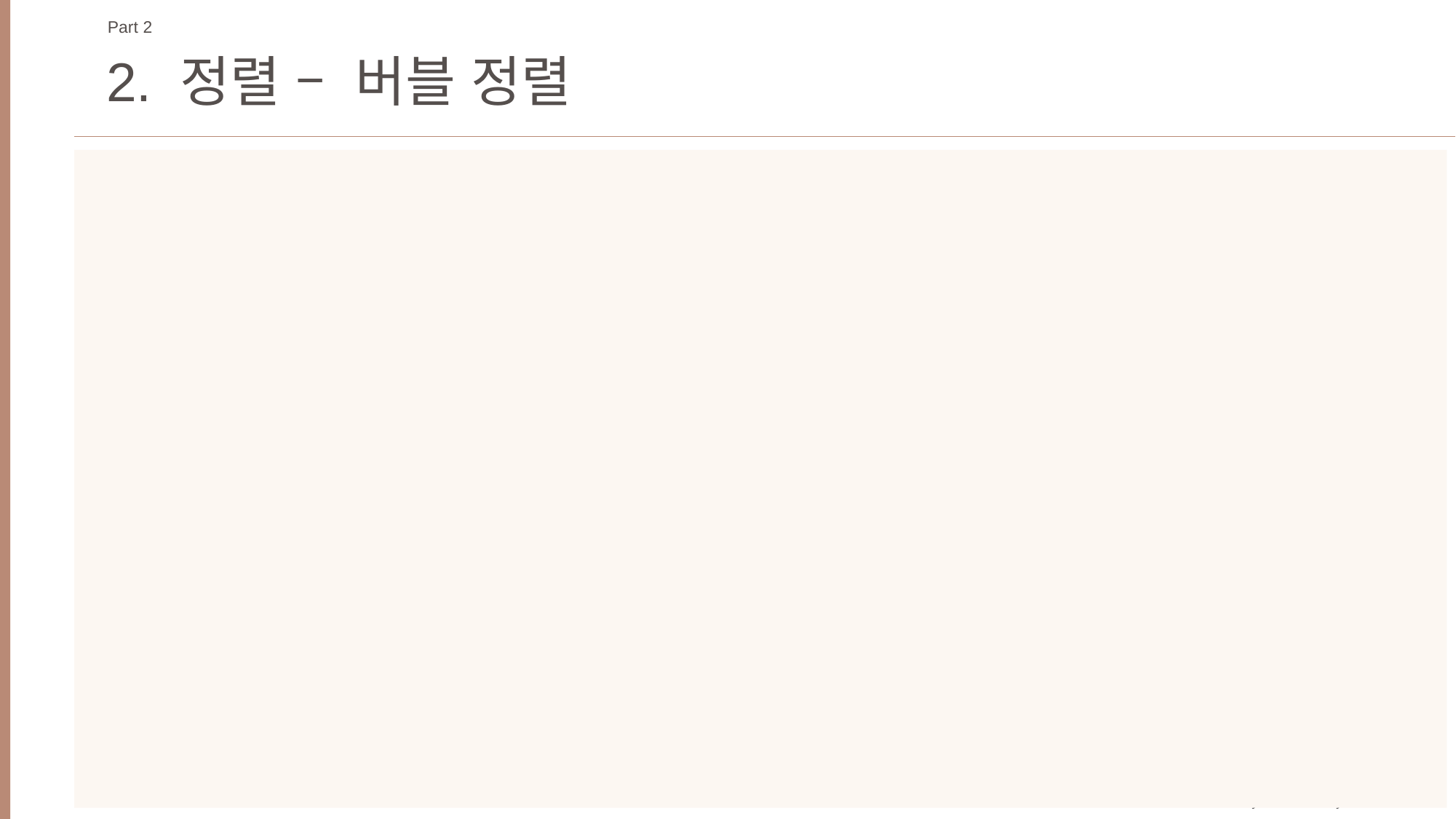

Part 2
2. 정렬 –  버블 정렬